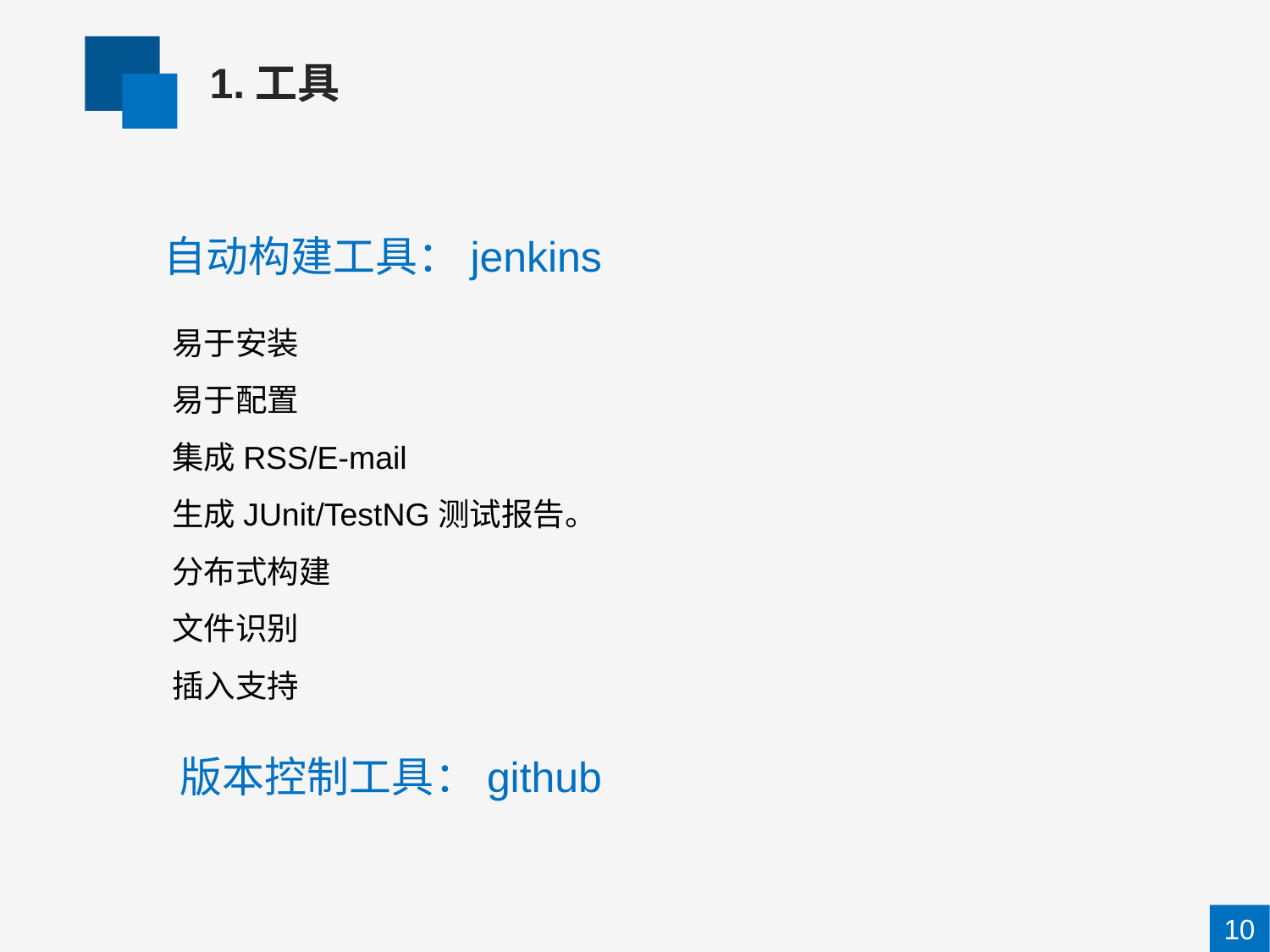

1.工具
自动构建工具：jenkins
易于安装
易于配置
集成RSS/E-mail
生成JUnit/TestNG测试报告。
分布式构建
文件识别
插入支持
版本控制工具：github
10